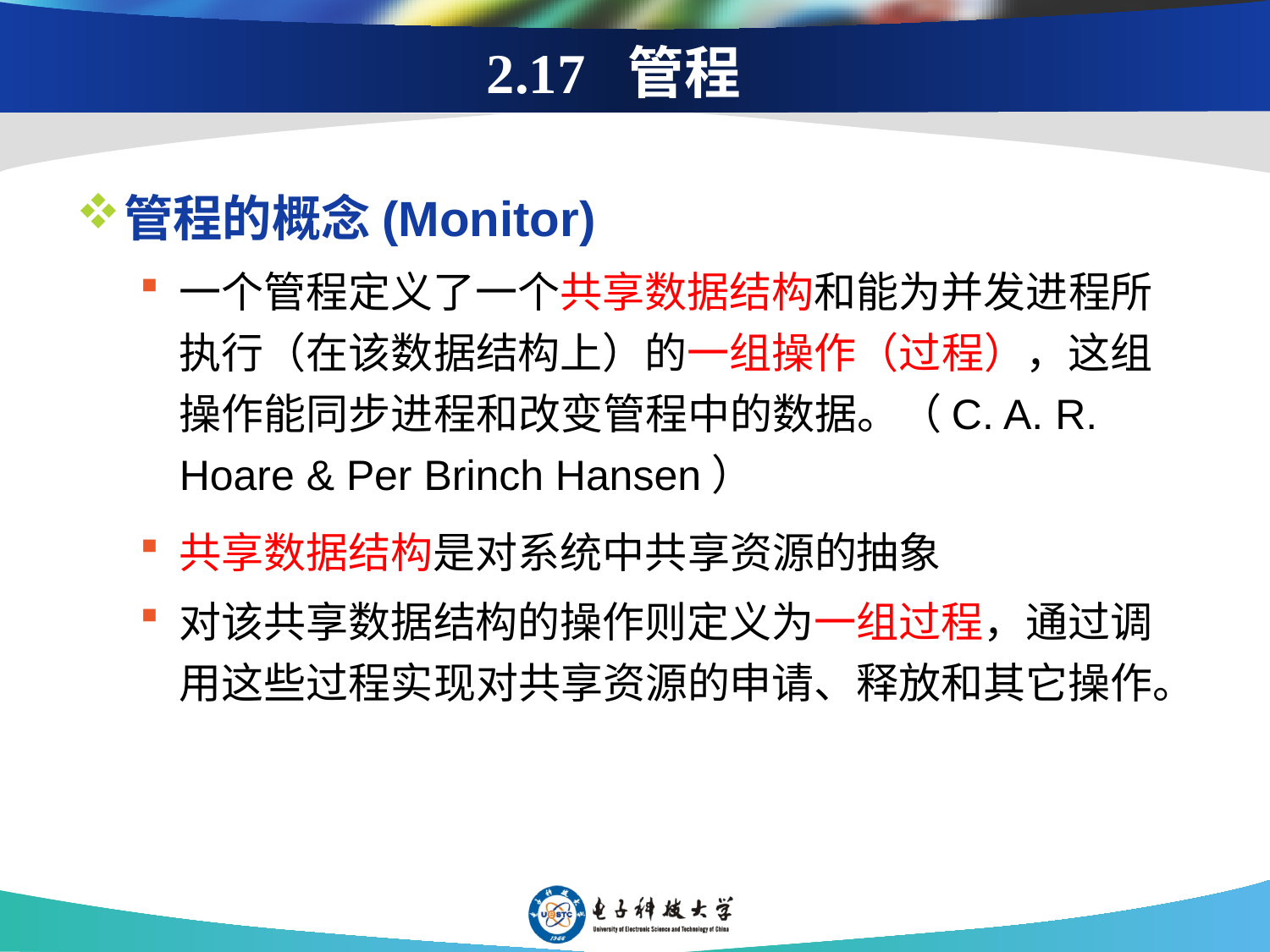

# 2.17  管程
管程的概念(Monitor)
一个管程定义了一个共享数据结构和能为并发进程所执行（在该数据结构上）的一组操作（过程），这组操作能同步进程和改变管程中的数据。（C. A. R. Hoare & Per Brinch Hansen）
共享数据结构是对系统中共享资源的抽象
对该共享数据结构的操作则定义为一组过程，通过调用这些过程实现对共享资源的申请、释放和其它操作。